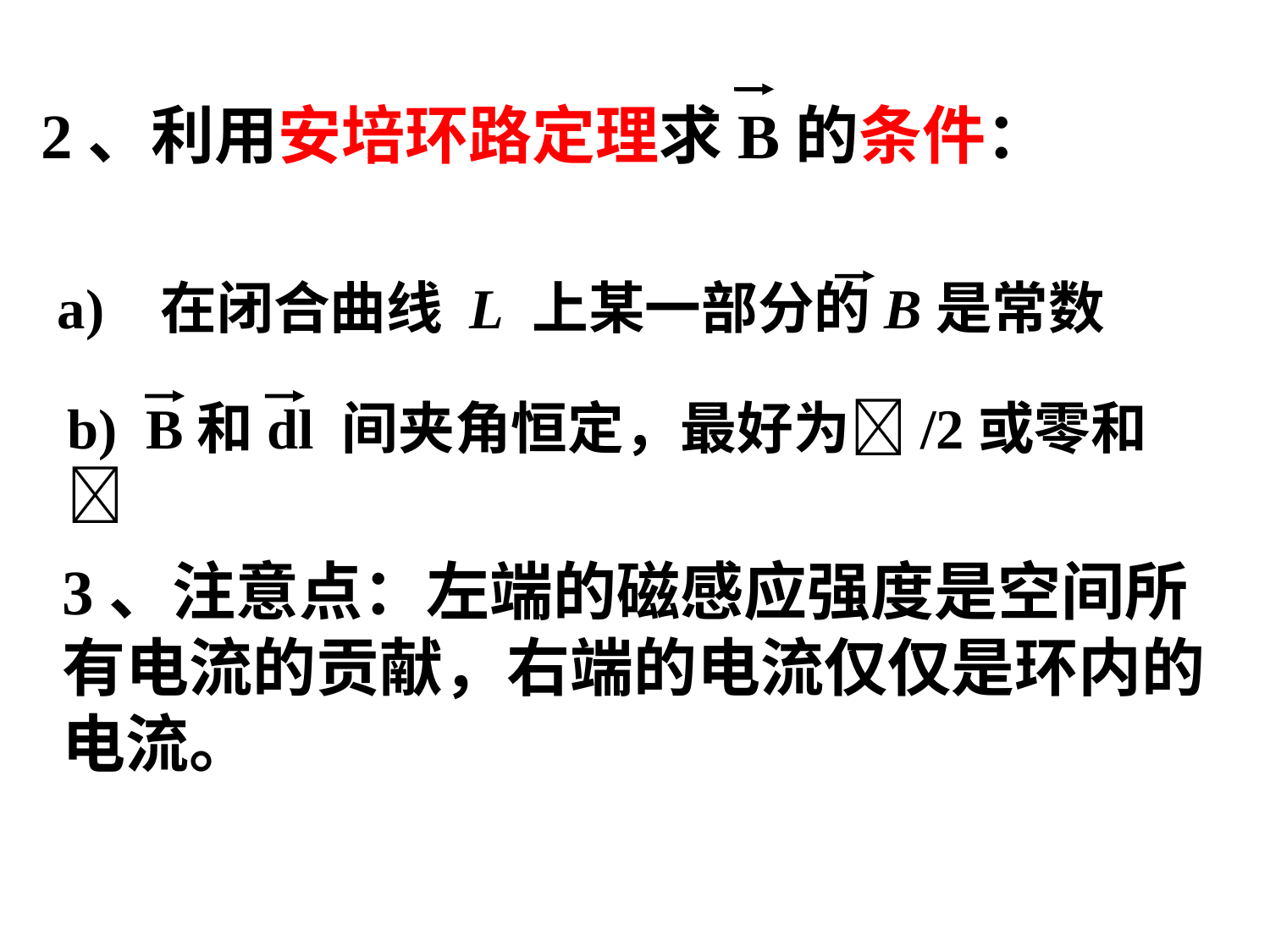

2、利用安培环路定理求B的条件：

a)   在闭合曲线 L 上某一部分的B是常数

b)  B和dl 间夹角恒定，最好为π/2或零和π

3、注意点：左端的磁感应强度是空间所有电流的贡献，右端的电流仅仅是环内的电流。